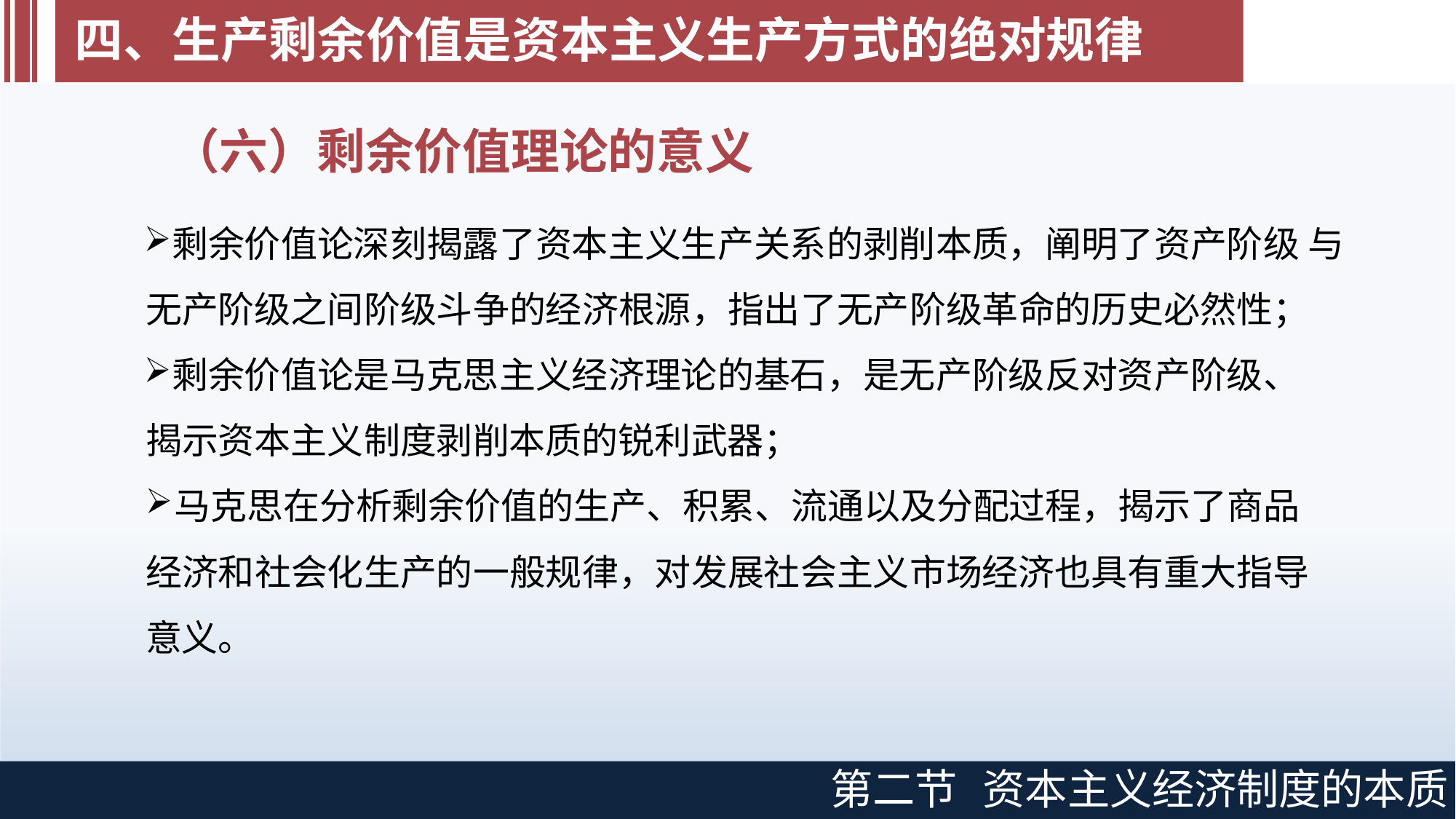

# 四、生产剩余价值是资本主义生产方式的绝对规律

（六）剩余价值理论的意义
剩余价值论深刻揭露了资本主义生产关系的剥削本质，阐明了资产阶级 与无产阶级之间阶级斗争的经济根源，指出了无产阶级革命的历史必然性；
剩余价值论是马克思主义经济理论的基石，是无产阶级反对资产阶级、 揭示资本主义制度剥削本质的锐利武器；
马克思在分析剩余价值的生产、积累、流通以及分配过程，揭示了商品
经济和社会化生产的一般规律，对发展社会主义市场经济也具有重大指导 意义。
第二节
资本主义经济制度的本质